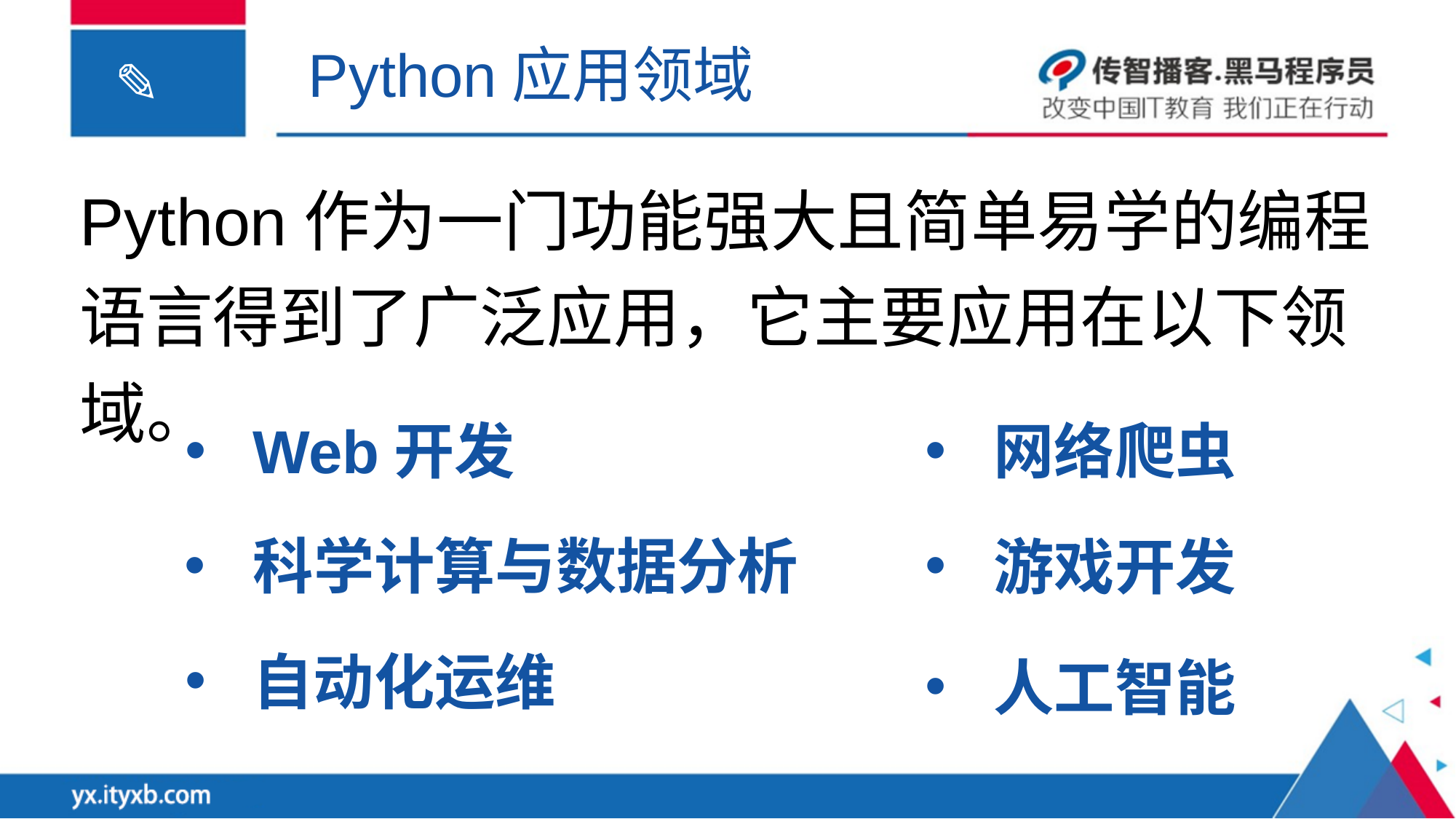

Python应用领域
Python作为一门功能强大且简单易学的编程语言得到了广泛应用，它主要应用在以下领域。
网络爬虫
Web开发
科学计算与数据分析
游戏开发
自动化运维
人工智能